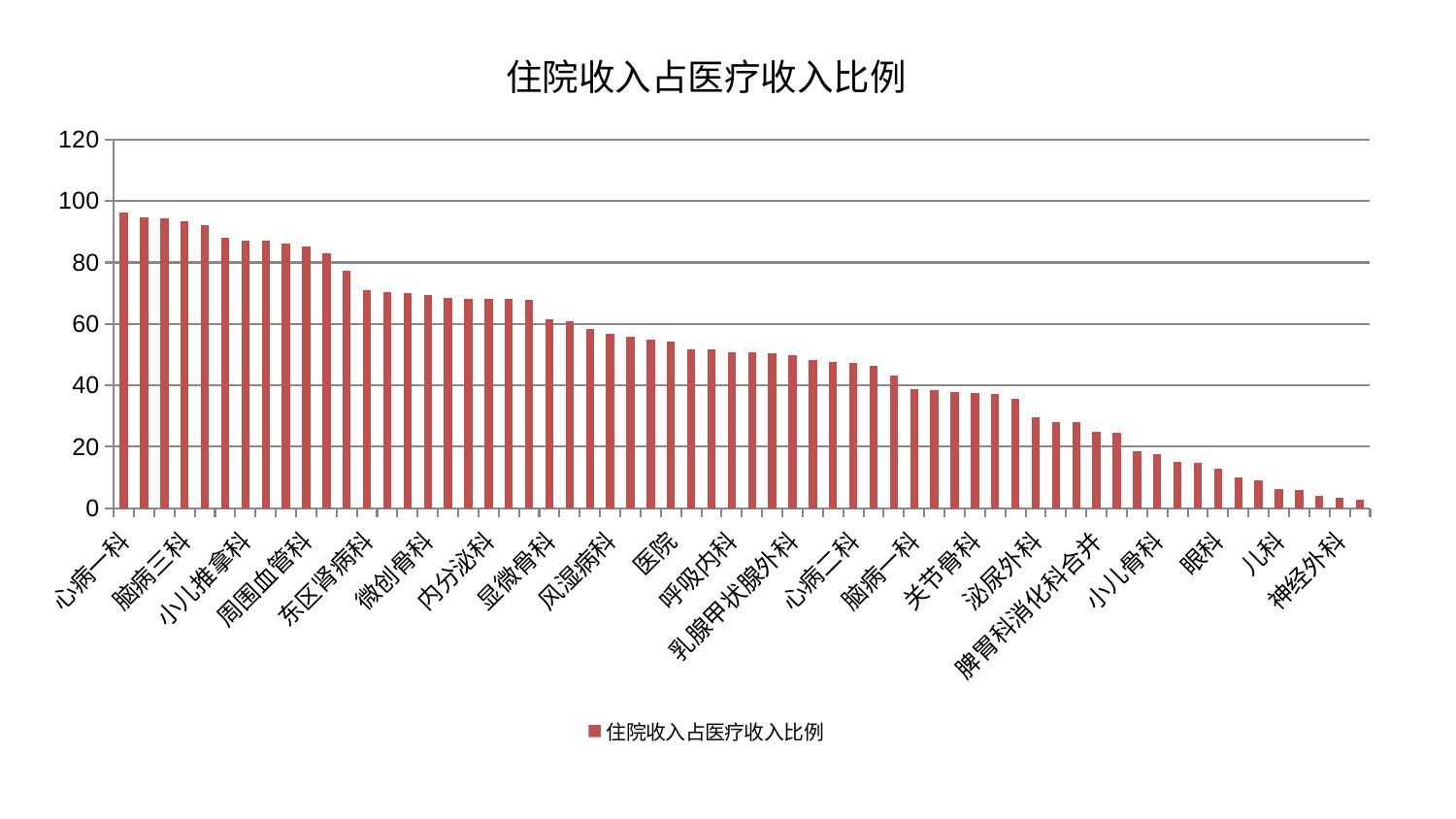

### Chart: 住院收入占医疗收入比例

| Category | 住院收入占医疗收入比例 |
|---|---|
| 心病一科 | 96.27679781908876 |
| 心病三科 | 94.6117674787021 |
| 妇科 | 94.43676550755933 |
| 脑病三科 | 93.36804834260913 |
| 中医经典科 | 92.29976368135142 |
| 胸外科 | 88.20282251841576 |
| 小儿推拿科 | 87.119701528221 |
| 神经内科 | 86.98040808474798 |
| 运动损伤骨科 | 86.1308386318589 |
| 周围血管科 | 85.06956051191203 |
| 肛肠科 | 82.89821056908062 |
| 推拿科 | 77.2969942836645 |
| 东区肾病科 | 71.01603930329756 |
| 皮肤科 | 70.27670200193808 |
| 肾病科 | 70.16770254592117 |
| 微创骨科 | 69.43782205632544 |
| 口腔科 | 68.55129259418023 |
| 重症医学科 | 68.30133072077274 |
| 内分泌科 | 68.29247402664504 |
| 产科 | 68.22313144251615 |
| 创伤骨科 | 67.75750296349214 |
| 显微骨科 | 61.67201113605743 |
| 心血管内科 | 60.9806363064165 |
| 东区重症医学科 | 58.30896434335104 |
| 风湿病科 | 56.73979229385326 |
| 老年医学科 | 55.823330924188205 |
| 康复科 | 55.0021592235749 |
| 医院 | 54.28611854108185 |
| 血液科 | 51.793695289667106 |
| 综合内科 | 51.770082327927966 |
| 呼吸内科 | 50.914055584956145 |
| 西区重症医学科 | 50.68210705042458 |
| 治未病中心 | 50.56414307662216 |
| 乳腺甲状腺外科 | 49.839664478694544 |
| 肝病科 | 48.4066458295807 |
| 脊柱骨科 | 47.505225361450385 |
| 心病二科 | 47.40614904911882 |
| 肾脏内科 | 46.34533014135134 |
| 脾胃病科 | 43.31122697593395 |
| 脑病一科 | 38.808205055691026 |
| 心病四科 | 38.31713521099949 |
| 妇二科 | 37.95382759069326 |
| 关节骨科 | 37.61056235188174 |
| 消化内科 | 37.17069086792522 |
| 耳鼻喉科 | 35.686782554443866 |
| 泌尿外科 | 29.64981391632573 |
| 肝胆外科 | 28.14382682019079 |
| 中医外治中心 | 28.067630544709708 |
| 脾胃科消化科合并 | 24.932871839247817 |
| 骨科 | 24.653471538512427 |
| 身心医学科 | 18.52374490632056 |
| 小儿骨科 | 17.579111445367456 |
| 肿瘤内科 | 14.976316677295841 |
| 美容皮肤科 | 14.706530099759284 |
| 眼科 | 12.809072715914871 |
| 妇科妇二科合并 | 10.068197049693595 |
| 男科 | 8.96755252689443 |
| 儿科 | 6.316509153839345 |
| 普通外科 | 5.797706481386711 |
| 针灸科 | 3.940181333348769 |
| 神经外科 | 3.5048108341313 |
| 脑病二科 | 2.924316848248054 |
267